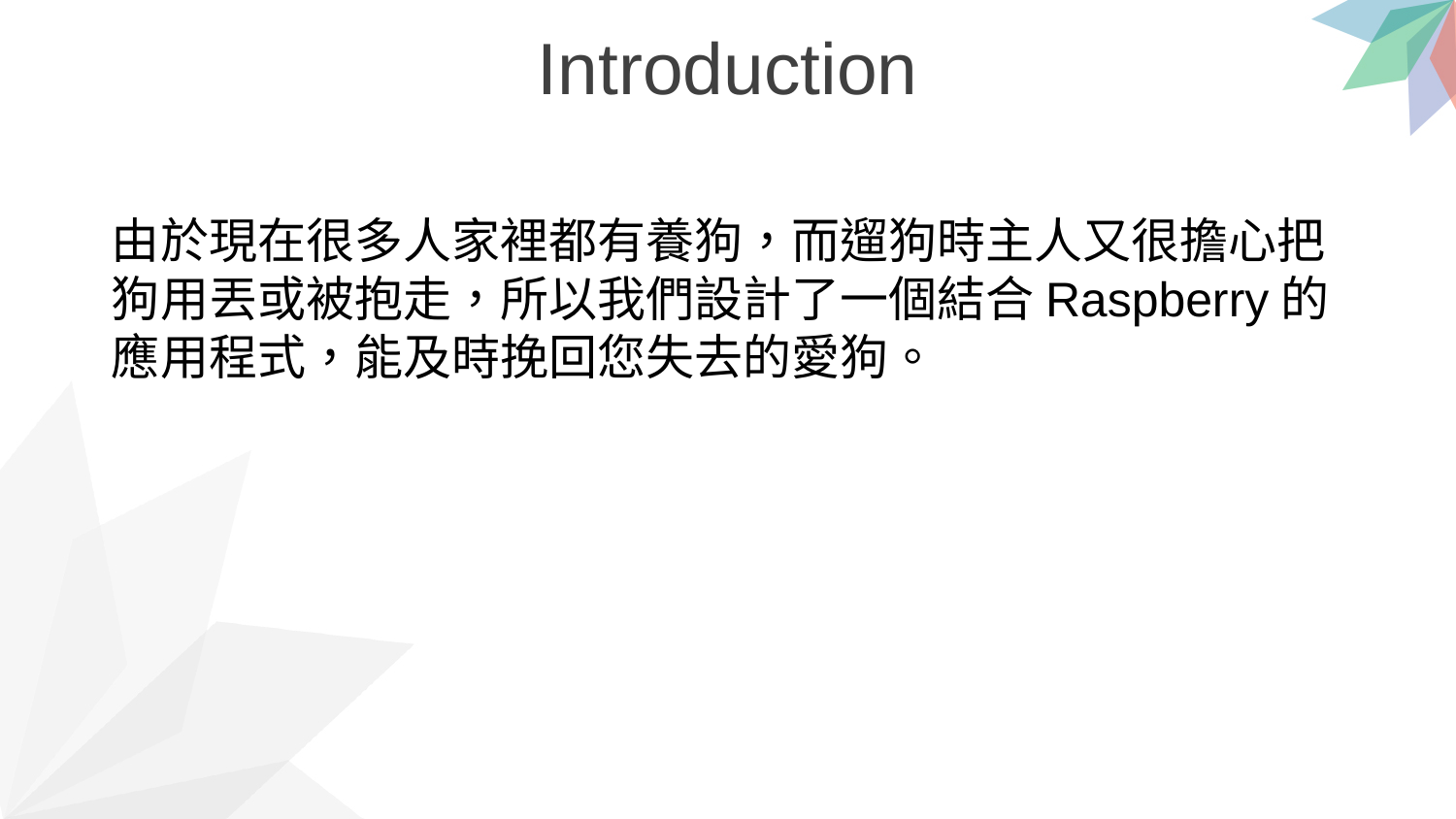

Introduction
由於現在很多人家裡都有養狗，而遛狗時主人又很擔心把狗用丟或被抱走，所以我們設計了一個結合Raspberry的應用程式，能及時挽回您失去的愛狗。